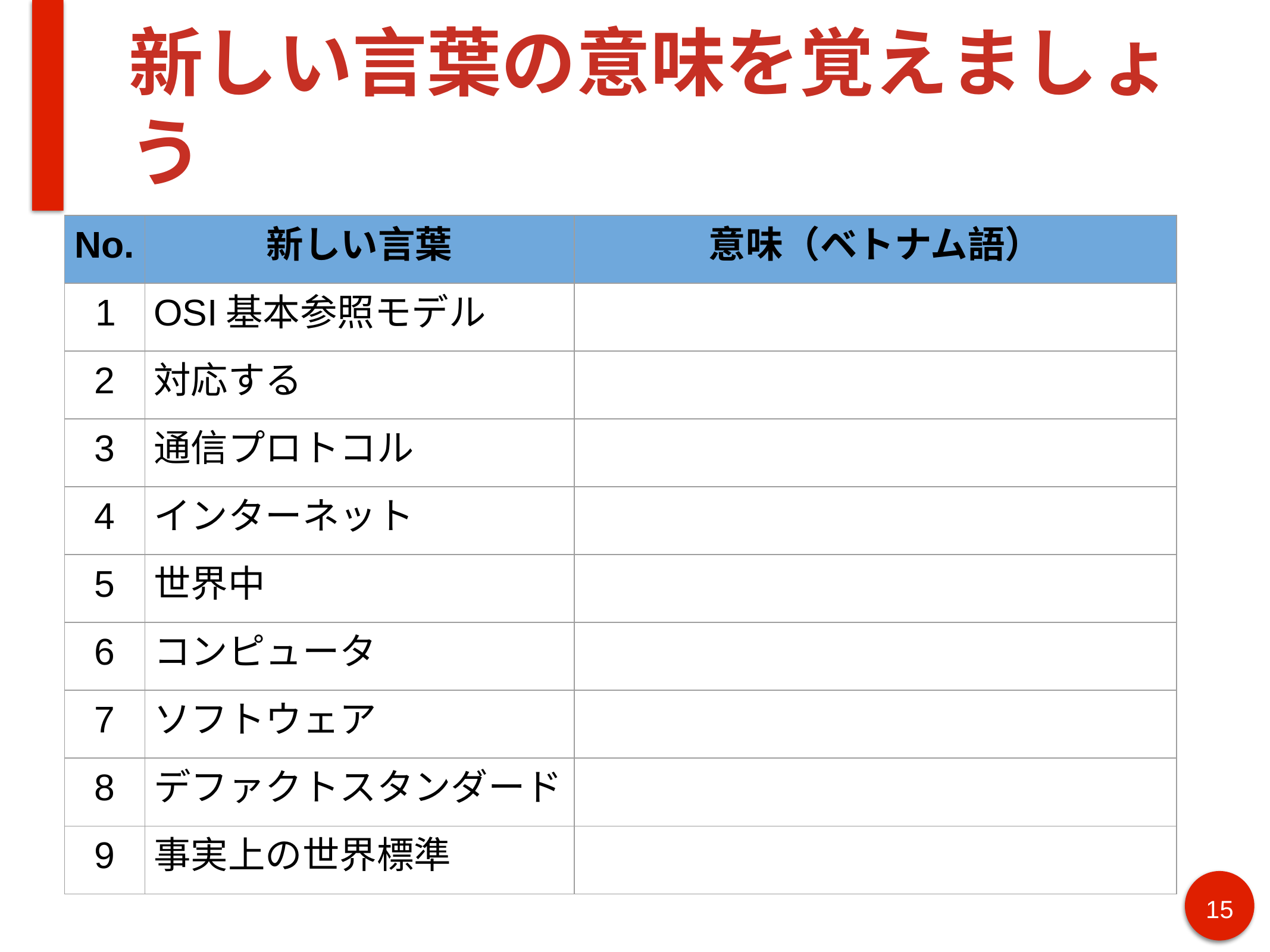

# 新しい言葉の意味を覚えましょう
| No. | 新しい言葉 | 意味（ベトナム語） |
| --- | --- | --- |
| 1 | OSI基本参照モデル |  |
| 2 | 対応する |  |
| 3 | 通信プロトコル |  |
| 4 | インターネット |  |
| 5 | 世界中 |  |
| 6 | コンピュータ |  |
| 7 | ソフトウェア |  |
| 8 | デファクトスタンダード |  |
| 9 | 事実上の世界標準 |  |
15